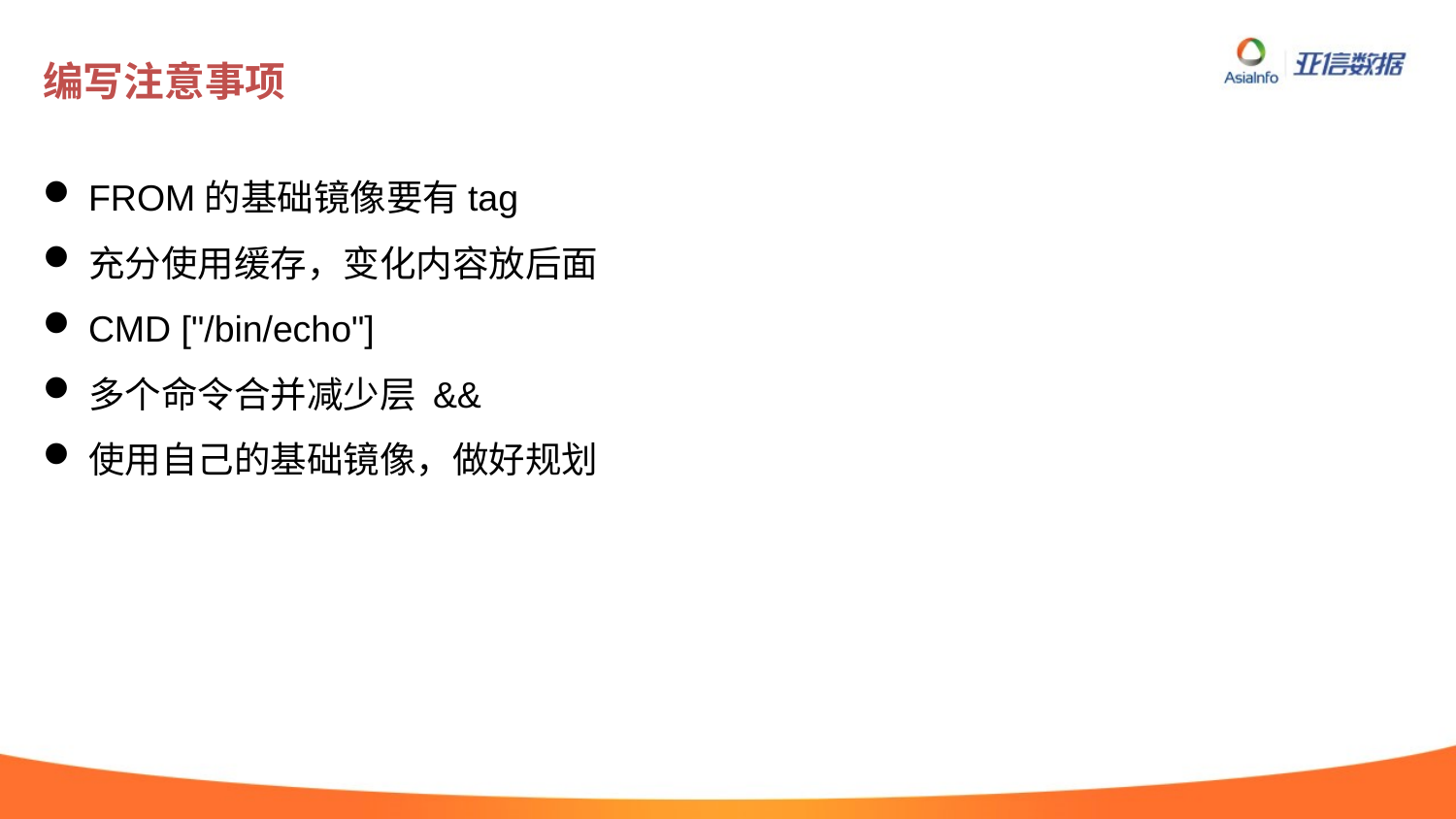

# 编写注意事项
FROM的基础镜像要有tag
充分使用缓存，变化内容放后面
CMD ["/bin/echo"]
多个命令合并减少层 &&
使用自己的基础镜像，做好规划